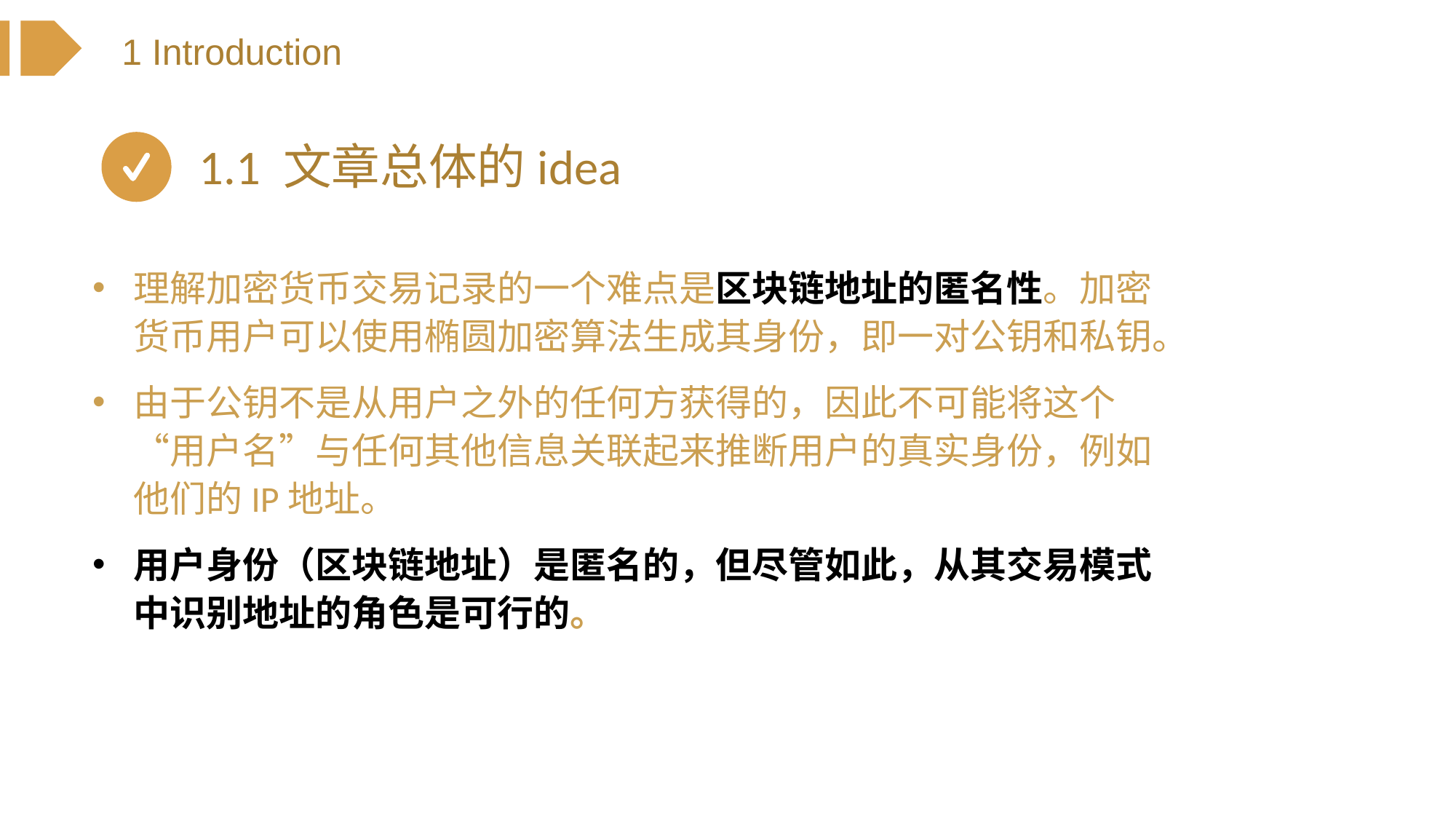

1 Introduction
1.1 文章总体的idea

理解加密货币交易记录的一个难点是区块链地址的匿名性。加密货币用户可以使用椭圆加密算法生成其身份，即一对公钥和私钥。
由于公钥不是从用户之外的任何方获得的，因此不可能将这个“用户名”与任何其他信息关联起来推断用户的真实身份，例如他们的IP地址。
用户身份（区块链地址）是匿名的，但尽管如此，从其交易模式中识别地址的角色是可行的。